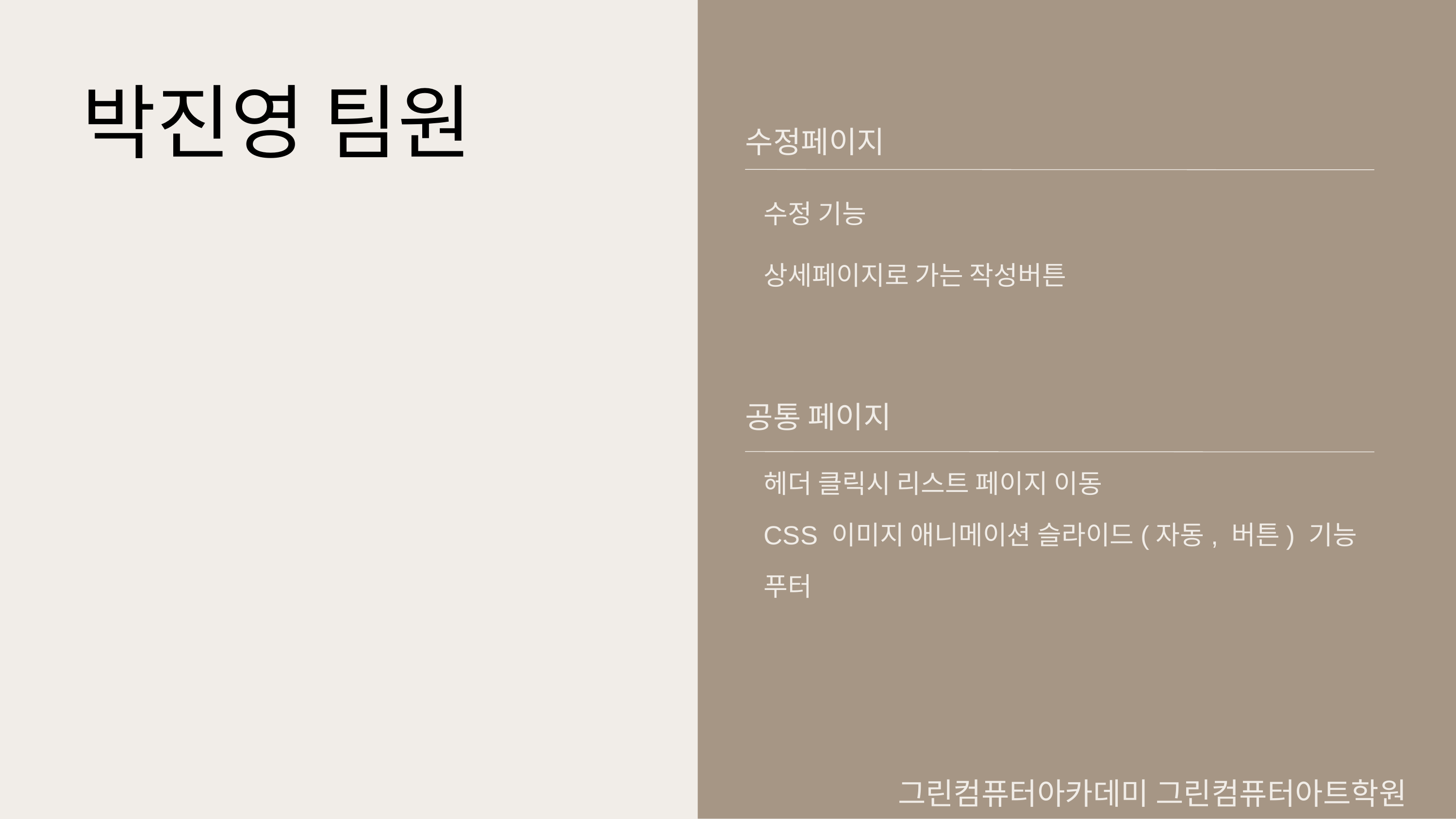

박진영 팀원
수정페이지

수정 기능
상세페이지로 가는 작성버튼
공통 페이지

헤더 클릭시 리스트 페이지 이동
CSS 이미지 애니메이션 슬라이드(자동, 버튼) 기능
푸터
그린컴퓨터아카데미 그린컴퓨터아트학원